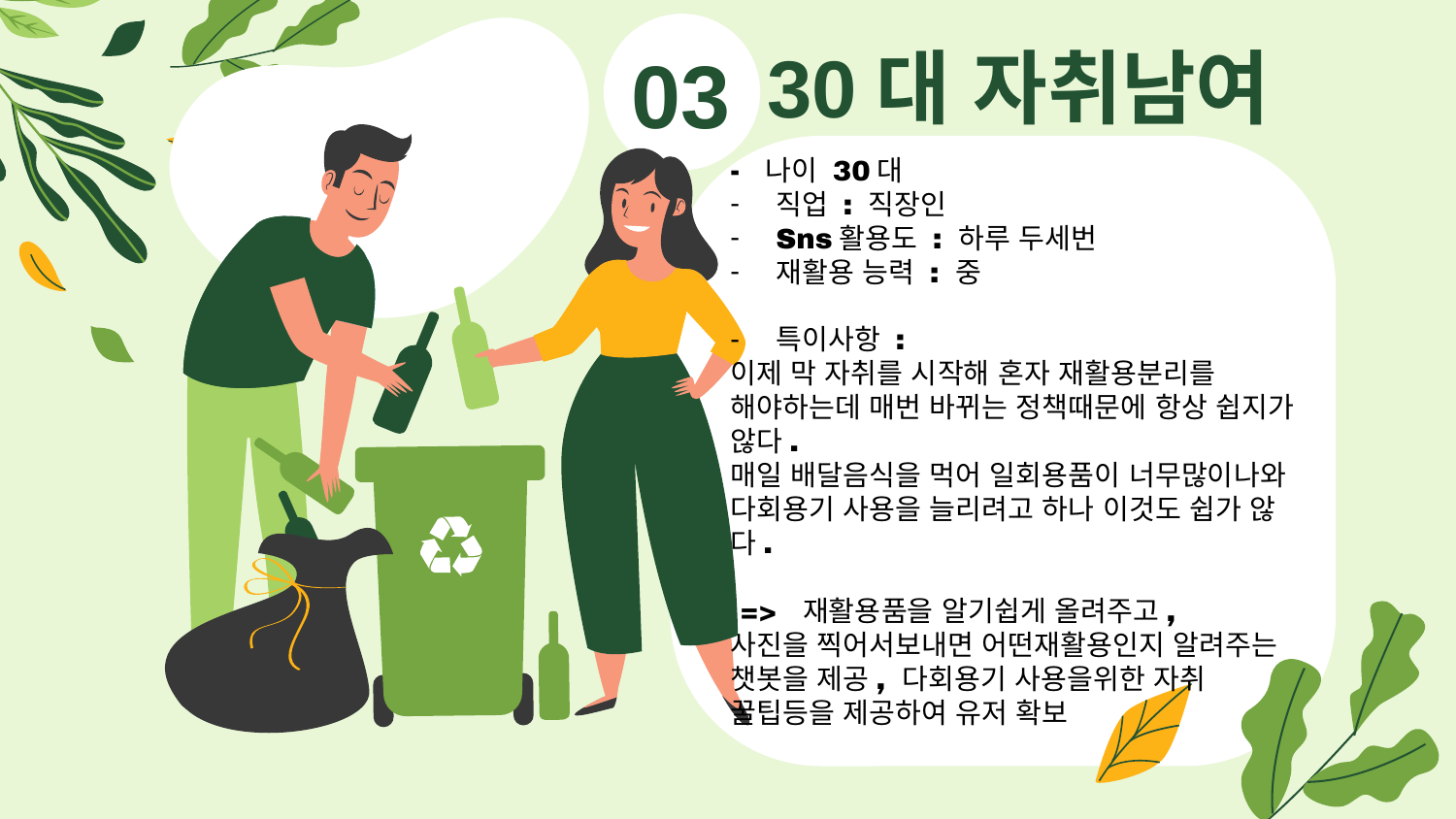

# 30대 자취남여
03

-  나이 30대
직업 : 직장인
Sns활용도 : 하루 두세번
재활용 능력 : 중

특이사항 :
이제 막 자취를 시작해 혼자 재활용분리를 해야하는데 매번 바뀌는 정책때문에 항상 쉽지가 않다.
매일 배달음식을 먹어 일회용품이 너무많이나와 다회용기 사용을 늘리려고 하나 이것도 쉽가 않다.

 =>  재활용품을 알기쉽게 올려주고,
사진을 찍어서보내면 어떤재활용인지 알려주는 챗봇을 제공, 다회용기 사용을위한 자취 꿀팁등을 제공하여 유저 확보